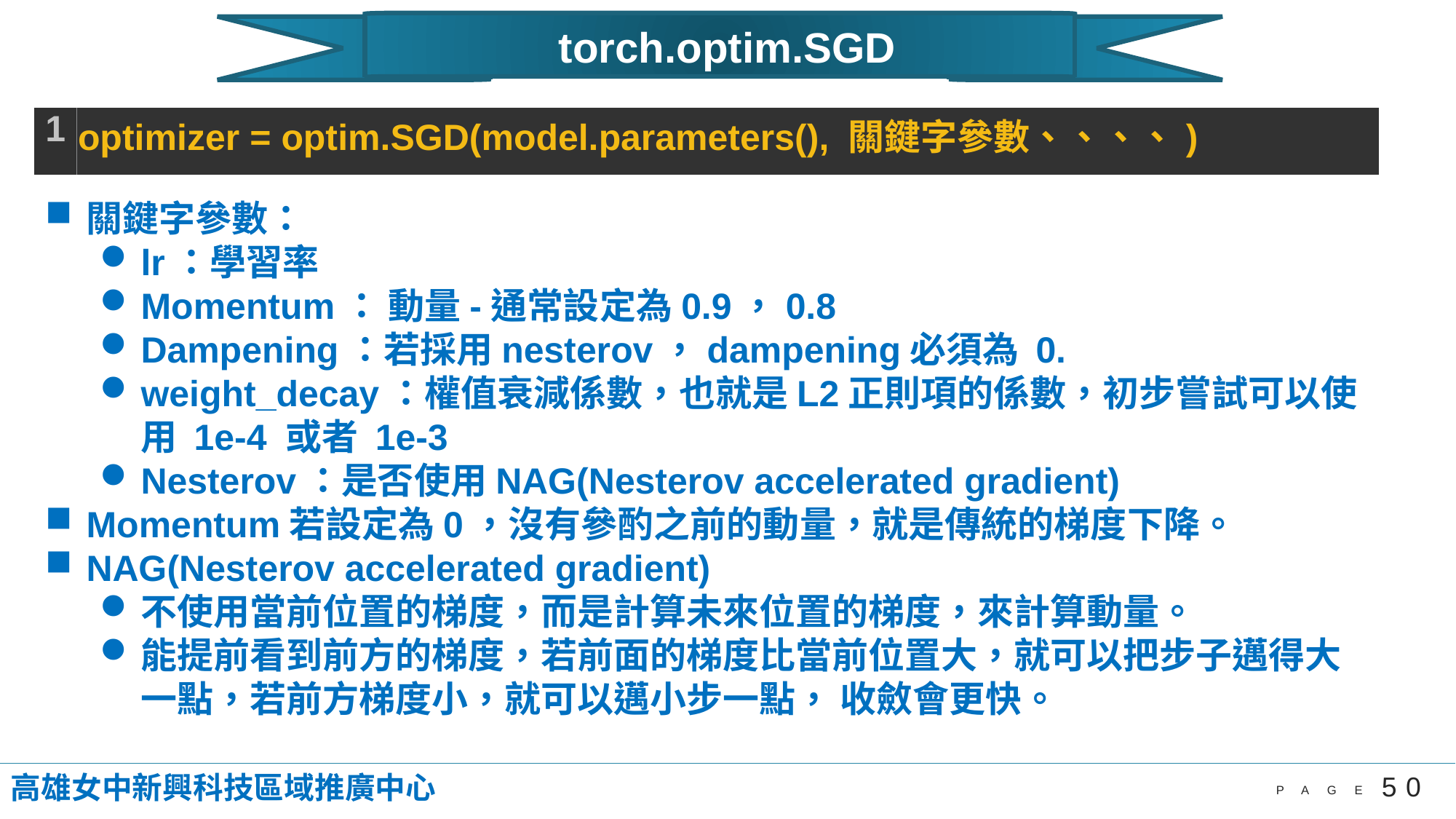

torch.optim.SGD
| 1 | optimizer = optim.SGD(model.parameters(), 關鍵字參數、、、、) |
| --- | --- |
關鍵字參數：
lr：學習率
Momentum： 動量-通常設定為0.9，0.8
Dampening：若採用nesterov，dampening必須為 0.
weight_decay：權值衰減係數，也就是L2正則項的係數，初步嘗試可以使用 1e-4 或者 1e-3
Nesterov：是否使用NAG(Nesterov accelerated gradient)
Momentum若設定為0，沒有參酌之前的動量，就是傳統的梯度下降。
NAG(Nesterov accelerated gradient)
不使用當前位置的梯度，而是計算未來位置的梯度，來計算動量。
能提前看到前方的梯度，若前面的梯度比當前位置大，就可以把步子邁得大一點，若前方梯度小，就可以邁小步一點， 收斂會更快。
高雄女中新興科技區域推廣中心